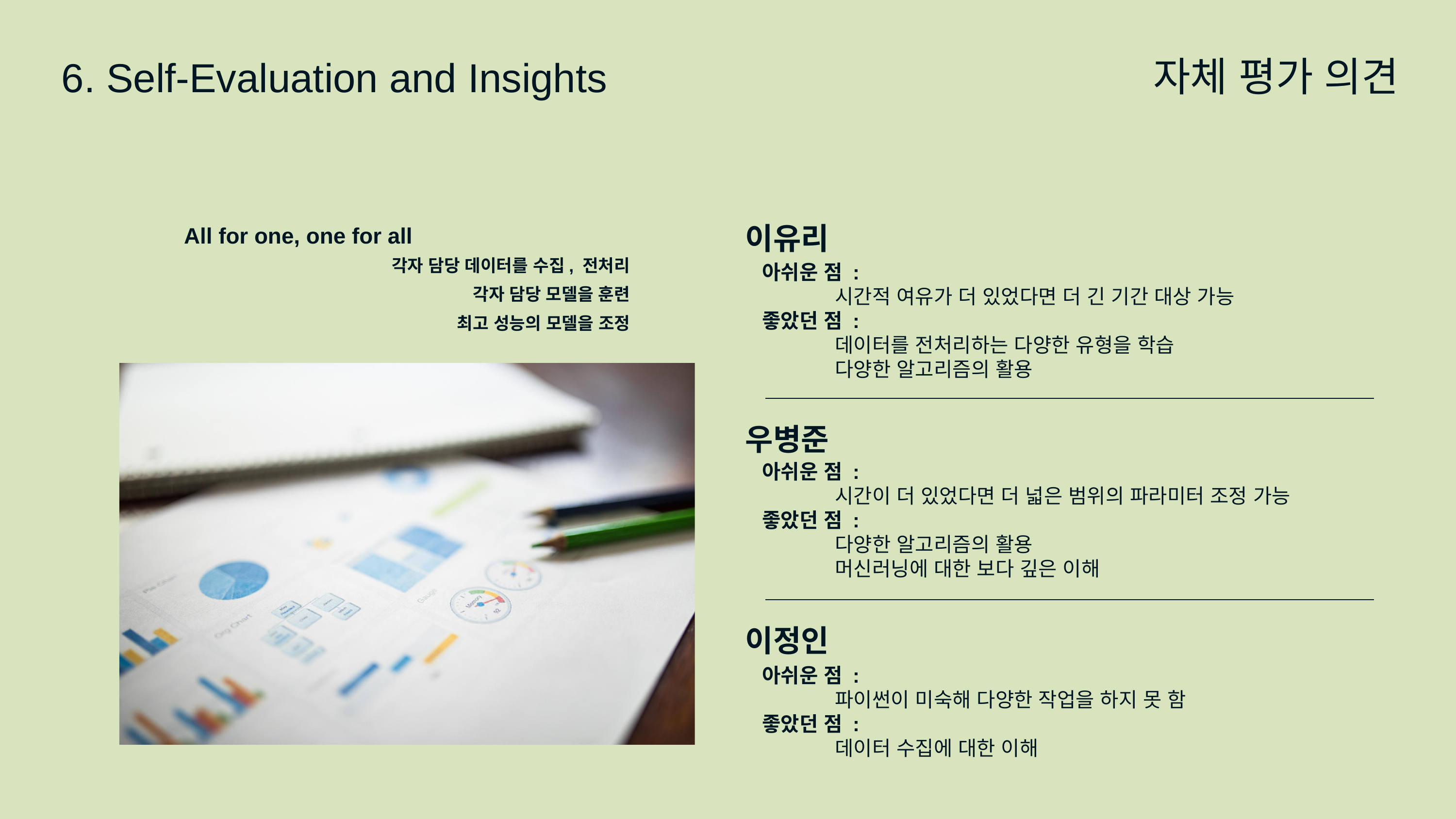

자체 평가 의견
6. Self-Evaluation and Insights
이유리
All for one, one for all
각자 담당 데이터를 수집, 전처리
각자 담당 모델을 훈련
최고 성능의 모델을 조정
아쉬운 점 :
	시간적 여유가 더 있었다면 더 긴 기간 대상 가능
좋았던 점 :
	데이터를 전처리하는 다양한 유형을 학습
	다양한 알고리즘의 활용

우병준
아쉬운 점 :
	시간이 더 있었다면 더 넓은 범위의 파라미터 조정 가능
좋았던 점 :
	다양한 알고리즘의 활용
	머신러닝에 대한 보다 깊은 이해
이정인
아쉬운 점 :
	파이썬이 미숙해 다양한 작업을 하지 못 함
좋았던 점 :
	데이터 수집에 대한 이해